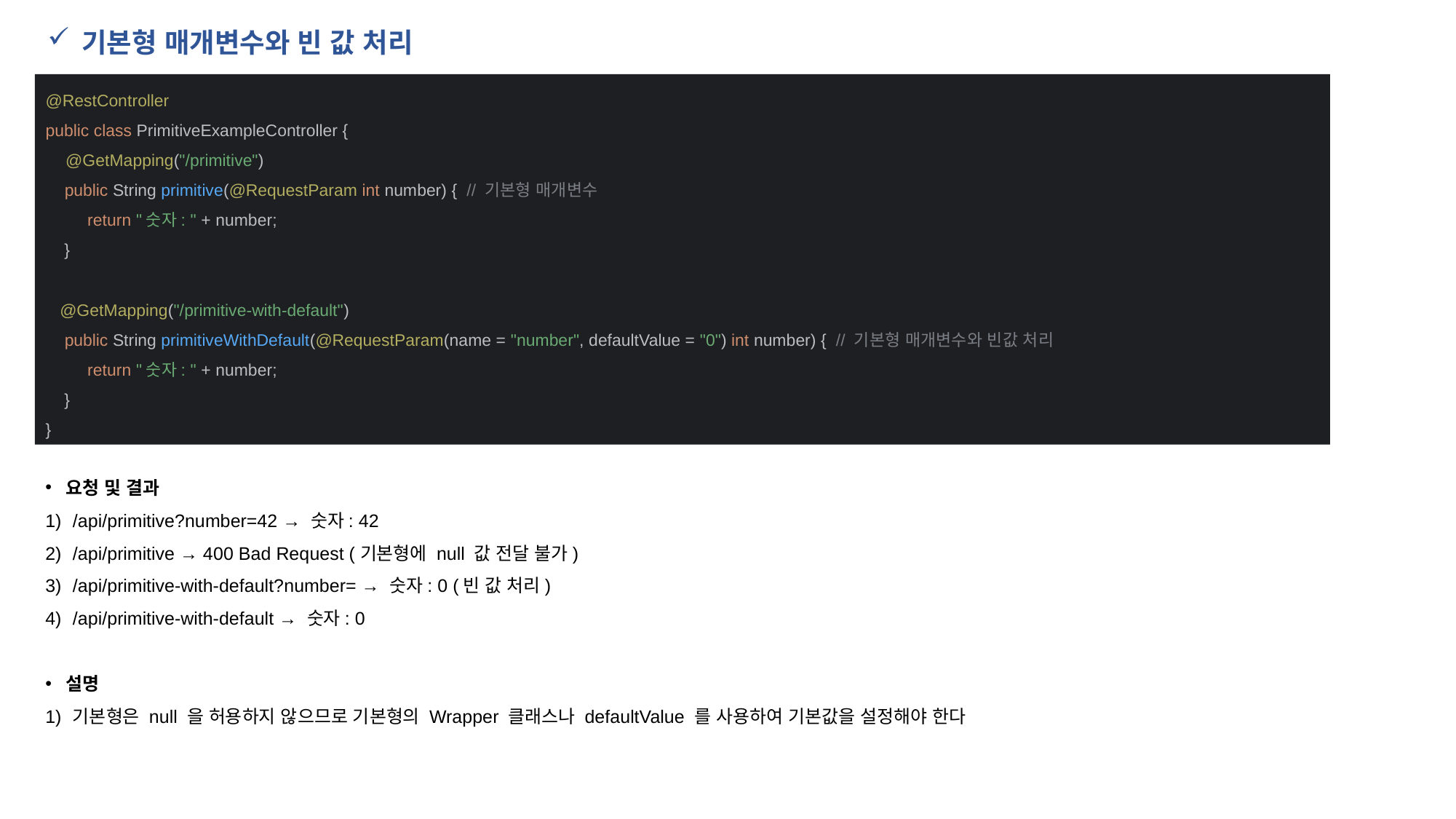

기본형 매개변수와 빈 값 처리
@RestController
public class PrimitiveExampleController {
  @GetMapping("/primitive")
    public String primitive(@RequestParam int number) {  // 기본형 매개변수
        return "숫자: " + number;
    }
   @GetMapping("/primitive-with-default")
    public String primitiveWithDefault(@RequestParam(name = "number", defaultValue = "0") int number) {  // 기본형 매개변수와 빈값 처리
        return "숫자: " + number;
    }
}
요청 및 결과
/api/primitive?number=42 → 숫자: 42
/api/primitive → 400 Bad Request (기본형에 null 값 전달 불가)
/api/primitive-with-default?number= → 숫자: 0 (빈 값 처리)
/api/primitive-with-default → 숫자: 0

설명
기본형은 null 을 허용하지 않으므로 기본형의 Wrapper 클래스나 defaultValue 를 사용하여 기본값을 설정해야 한다